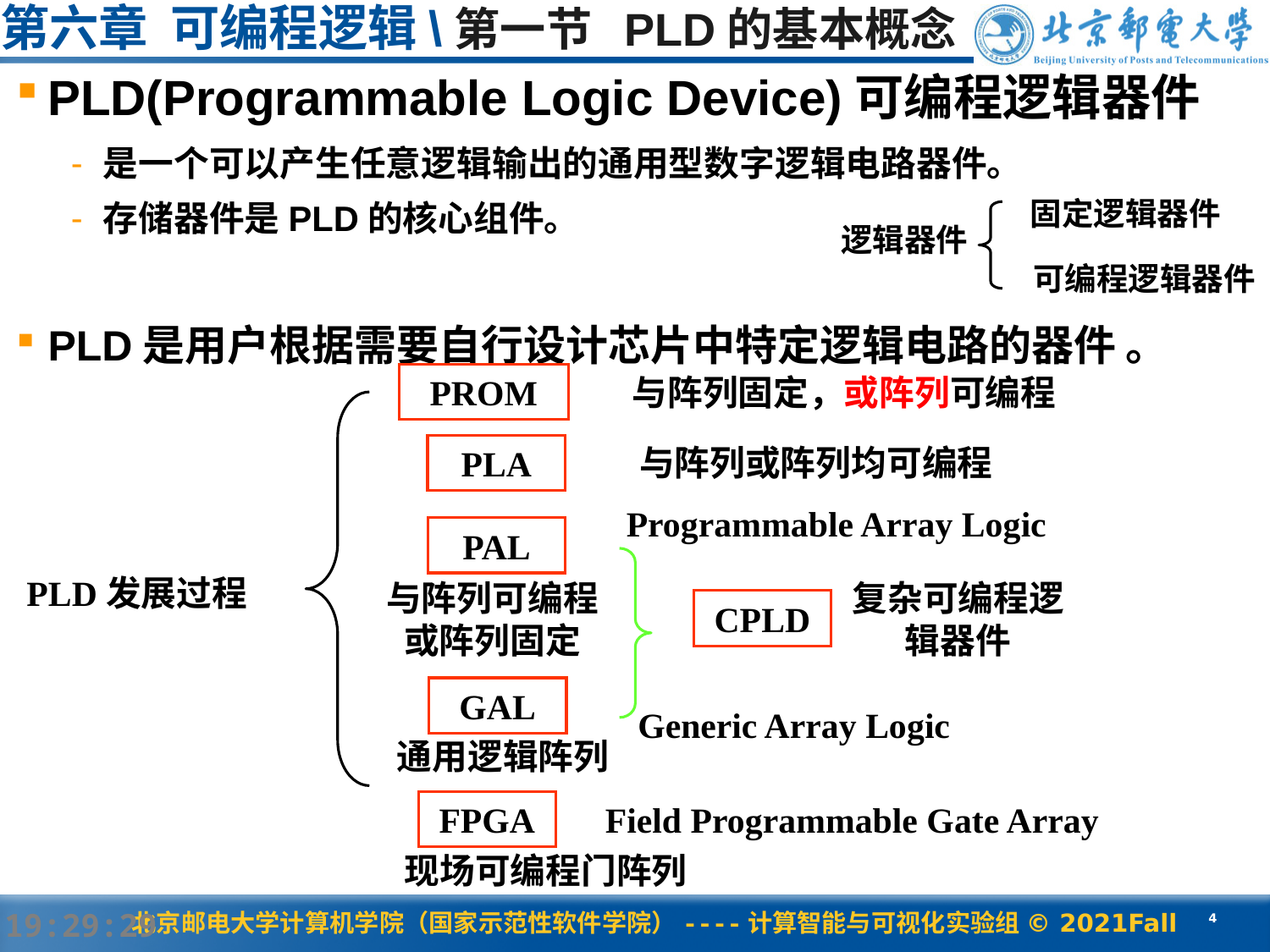

# 第六章  可编程逻辑\第一节  PLD的基本概念
PLD(Programmable Logic Device)可编程逻辑器件
是一个可以产生任意逻辑输出的通用型数字逻辑电路器件。
存储器件是PLD的核心组件。

PLD是用户根据需要自行设计芯片中特定逻辑电路的器件 。

固定逻辑器件

逻辑器件
可编程逻辑器件

PROM
与阵列固定，或阵列可编程

与阵列或阵列均可编程
PLA
Programmable Array Logic
PAL

PLD发展过程
与阵列可编程或阵列固定
复杂可编程逻辑器件
CPLD
GAL
Generic Array Logic
通用逻辑阵列
FPGA
Field Programmable Gate Array
现场可编程门阵列